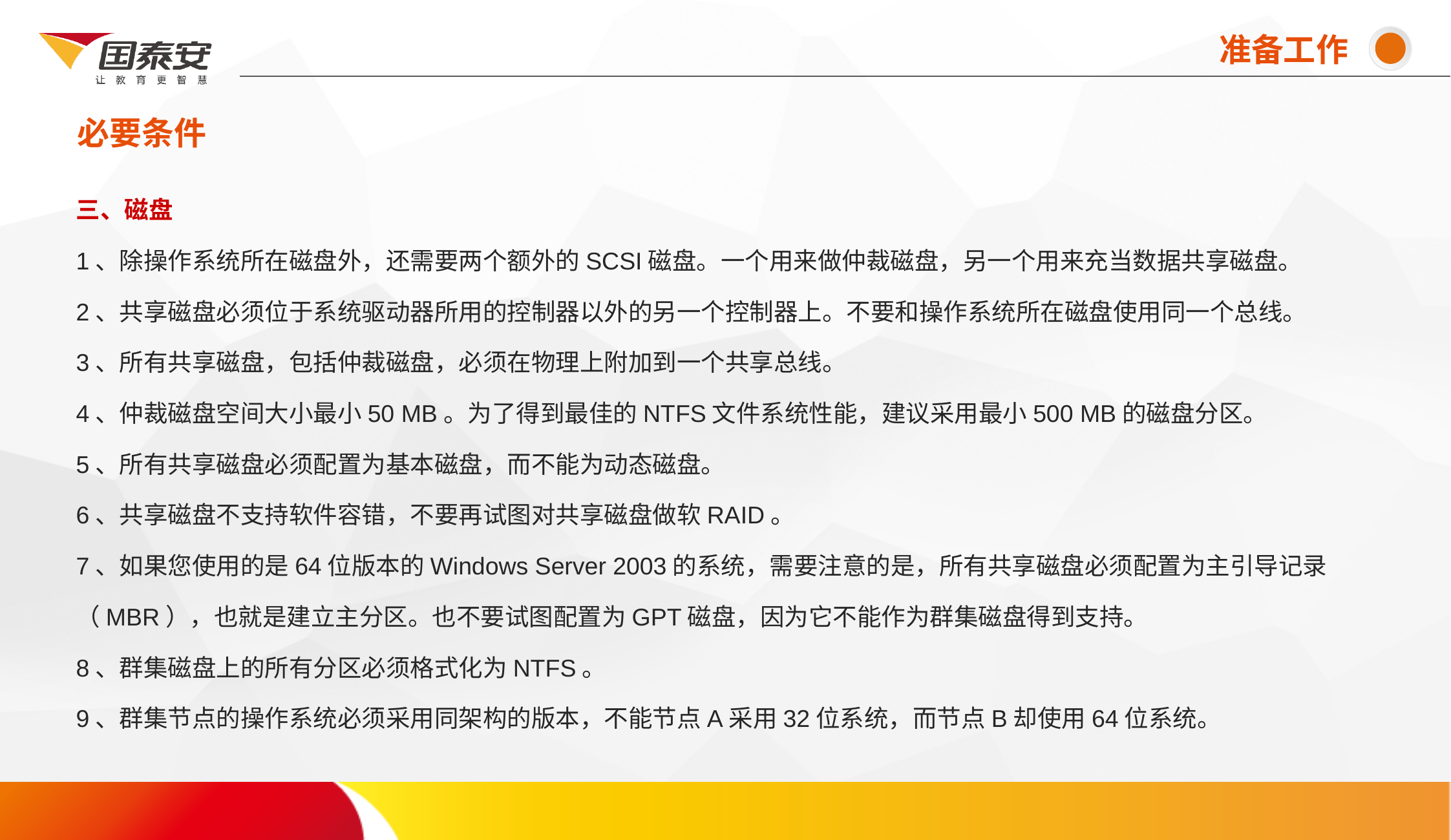

准备工作
必要条件
# 三、磁盘 1、除操作系统所在磁盘外，还需要两个额外的SCSI磁盘。一个用来做仲裁磁盘，另一个用来充当数据共享磁盘。 2、共享磁盘必须位于系统驱动器所用的控制器以外的另一个控制器上。不要和操作系统所在磁盘使用同一个总线。 3、所有共享磁盘，包括仲裁磁盘，必须在物理上附加到一个共享总线。 4、仲裁磁盘空间大小最小50 MB。为了得到最佳的NTFS文件系统性能，建议采用最小500 MB的磁盘分区。 5、所有共享磁盘必须配置为基本磁盘，而不能为动态磁盘。 6、共享磁盘不支持软件容错，不要再试图对共享磁盘做软RAID。 7、如果您使用的是64位版本的Windows Server 2003的系统，需要注意的是，所有共享磁盘必须配置为主引导记录（MBR），也就是建立主分区。也不要试图配置为GPT磁盘，因为它不能作为群集磁盘得到支持。 8、群集磁盘上的所有分区必须格式化为NTFS。 9、群集节点的操作系统必须采用同架构的版本，不能节点A采用32位系统，而节点B却使用64位系统。